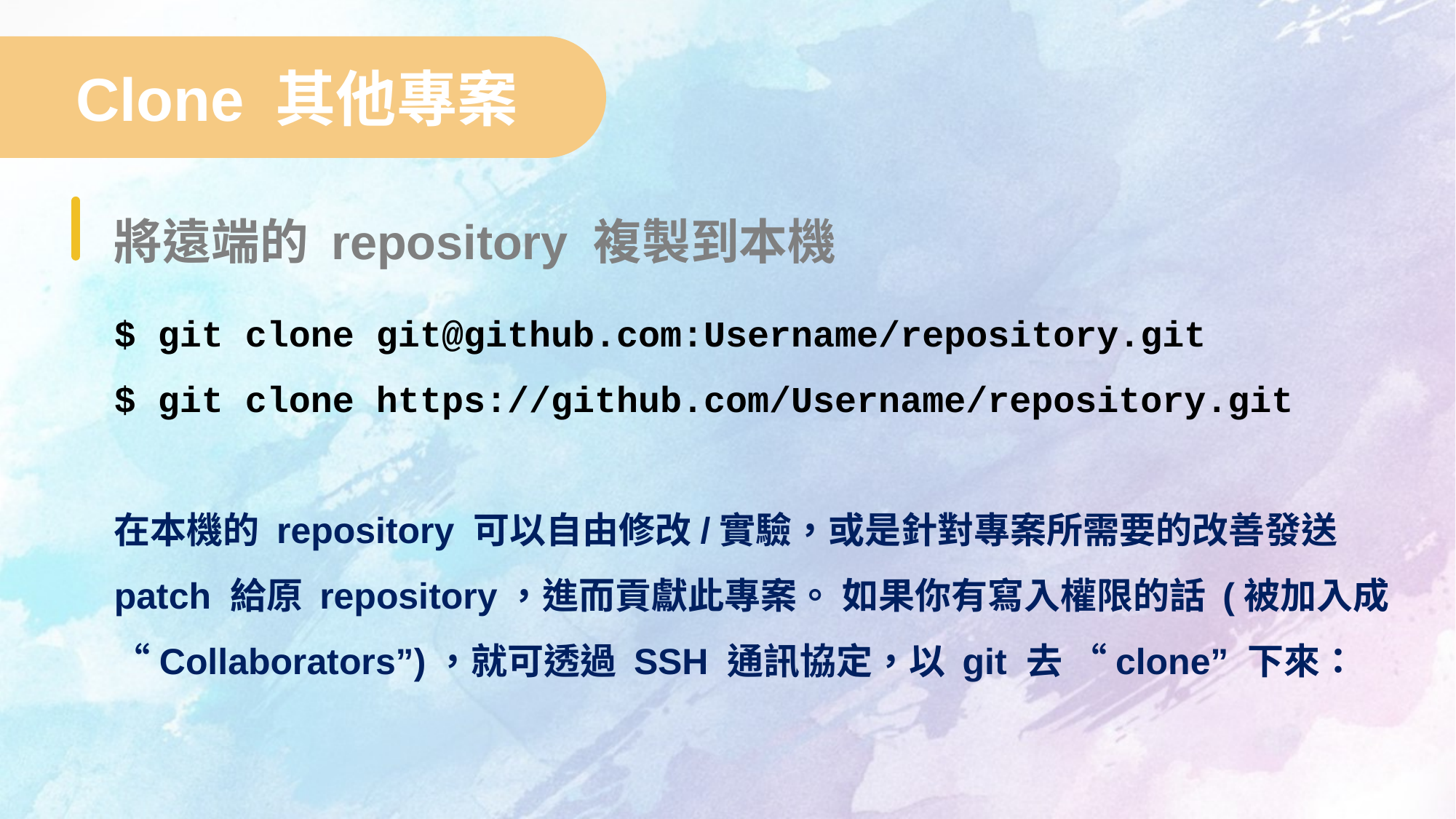

Clone 其他專案
將遠端的 repository 複製到本機
$ git clone git@github.com:Username/repository.git
$ git clone https://github.com/Username/repository.git
在本機的 repository 可以自由修改/實驗，或是針對專案所需要的改善發送 patch 給原 repository，進而貢獻此專案。 如果你有寫入權限的話 (被加入成 “Collaborators”)，就可透過 SSH 通訊協定，以 git 去 “clone” 下來：